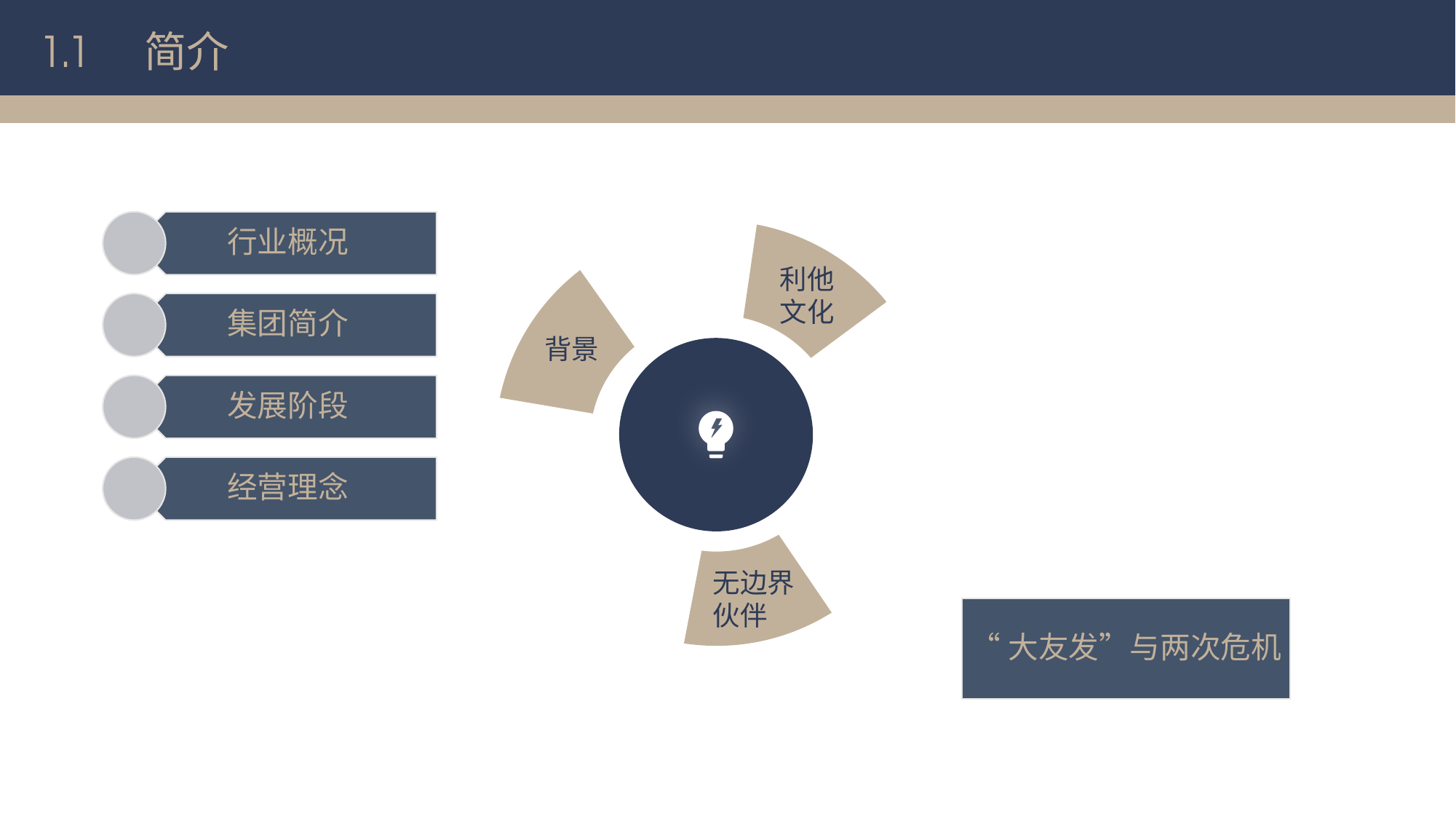

1.1
简介

行业概况
集团简介
发展阶段
经营理念

利他文化

背景

“大友发”与两次危机

无边界伙伴